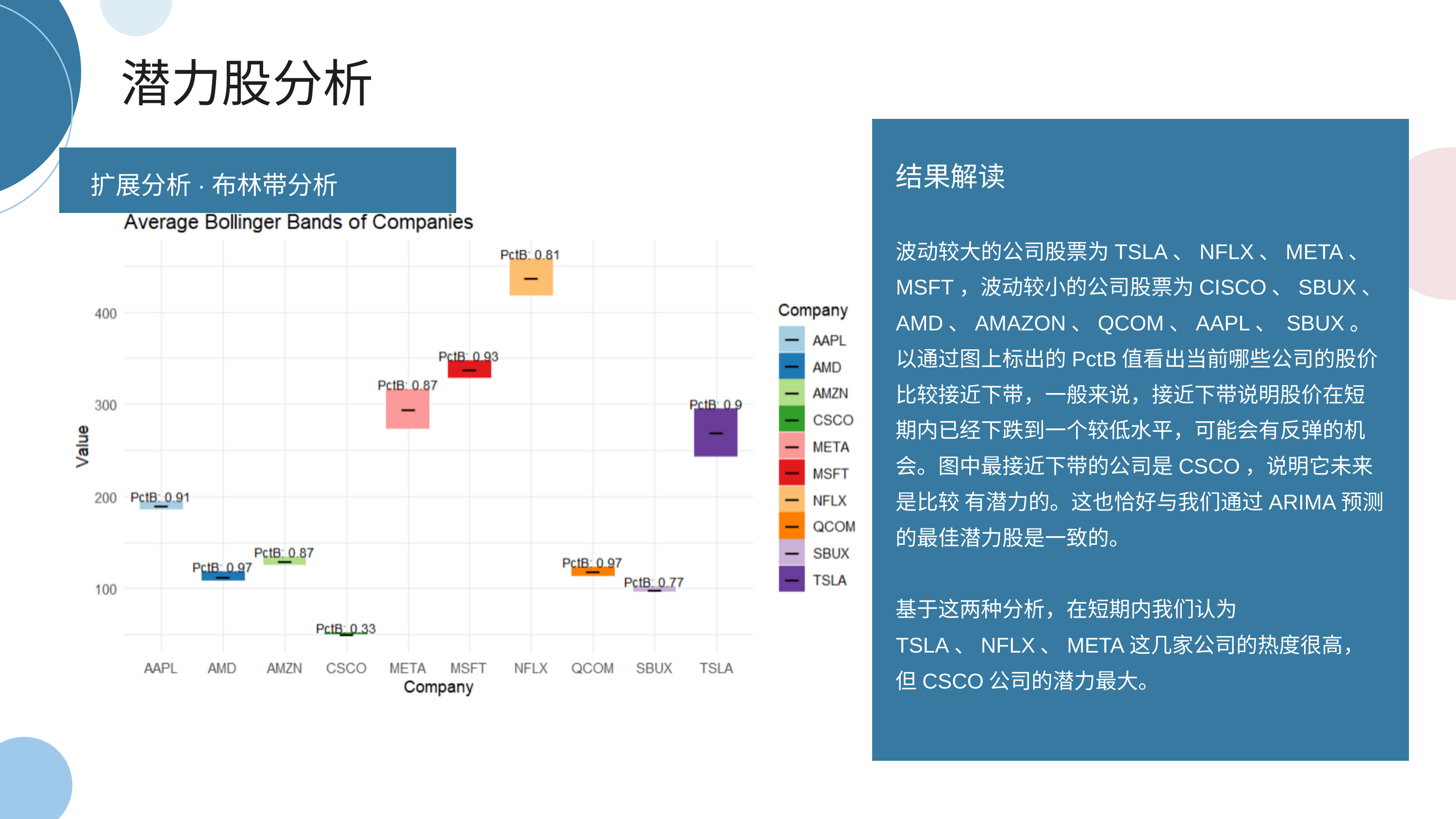

潜力股分析

结果解读

波动较大的公司股票为TSLA、NFLX、META、MSFT，波动较小的公司股票为CISCO、SBUX、AMD、AMAZON、QCOM、AAPL、 SBUX。
以通过图上标出的PctB值看出当前哪些公司的股价比较接近下带，一般来说，接近下带说明股价在短
期内已经下跌到一个较低水平，可能会有反弹的机会。图中最接近下带的公司是CSCO，说明它未来是比较 有潜力的。这也恰好与我们通过ARIMA预测的最佳潜力股是一致的。

基于这两种分析，在短期内我们认为TSLA、NFLX、META这几家公司的热度很高，但CSCO公司的潜力最大。

扩展分析·布林带分析